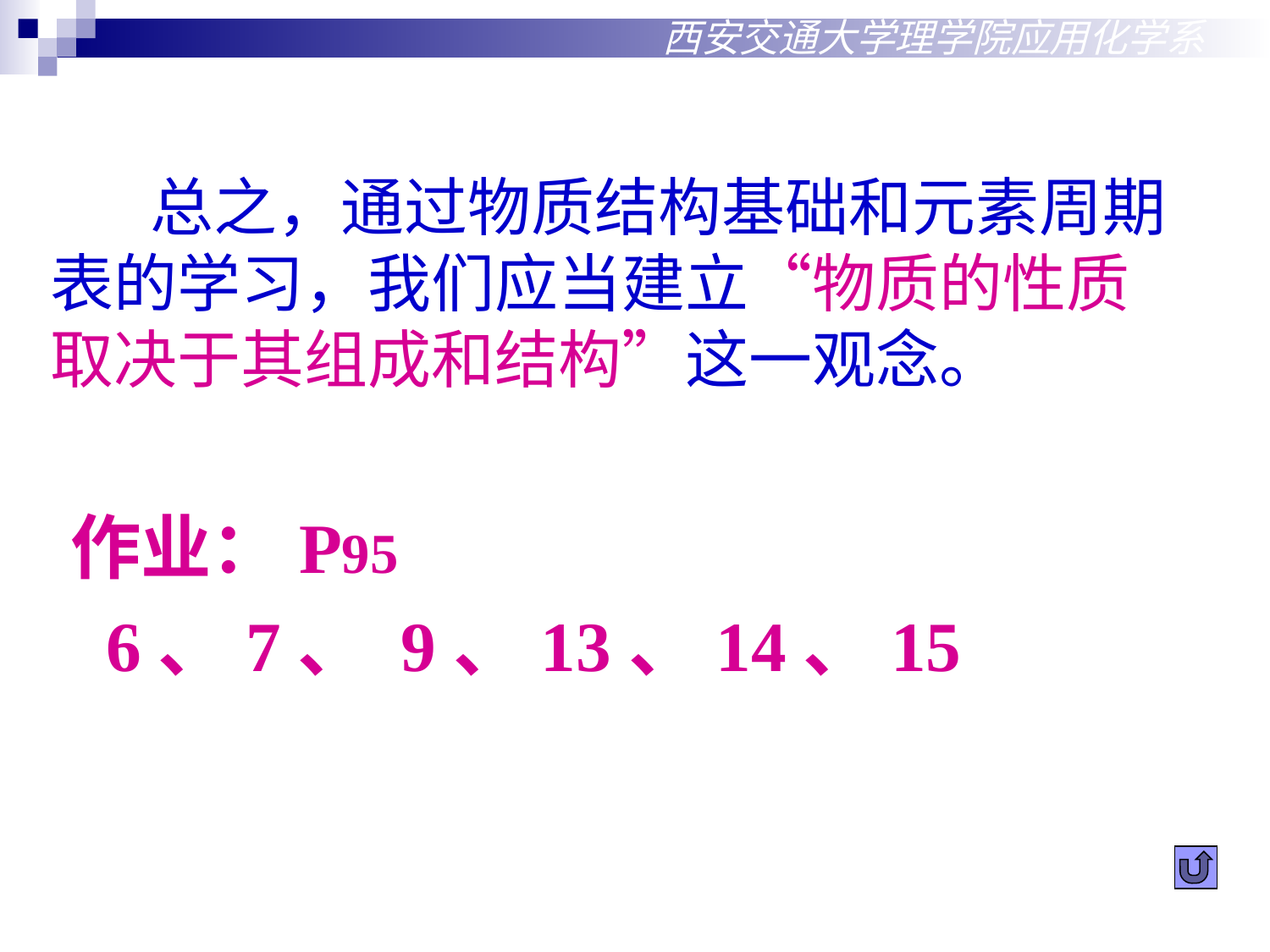

西安交通大学理学院应用化学系
      总之，通过物质结构基础和元素周期表的学习，我们应当建立“物质的性质取决于其组成和结构”这一观念。
作业：P95
  6、7、 9、13、14、15